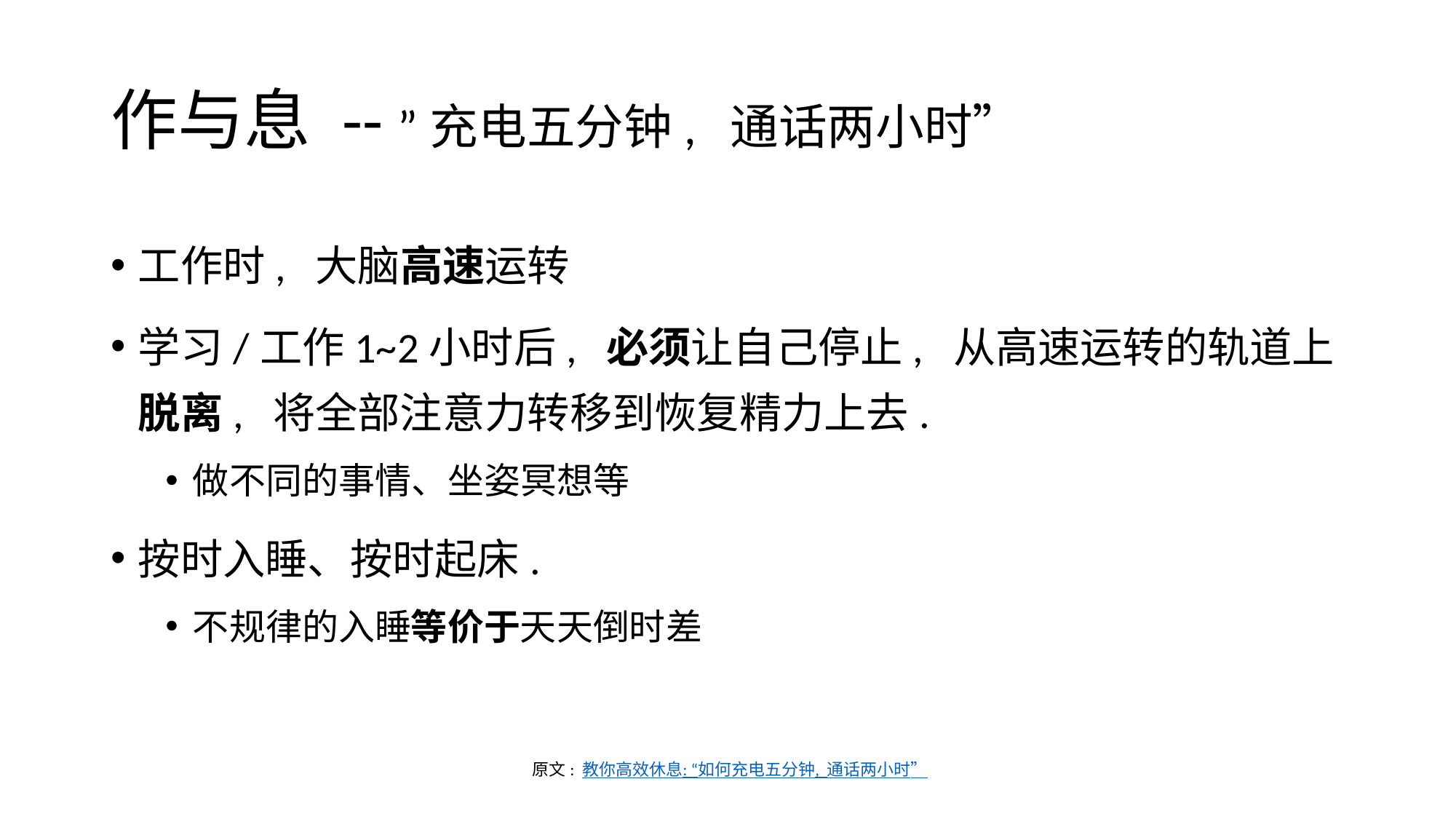

# 作与息 -- ”充电五分钟,  通话两小时”
工作时,  大脑高速运转
学习/工作1~2小时后,  必须让自己停止,  从高速运转的轨道上脱离,  将全部注意力转移到恢复精力上去.
做不同的事情、坐姿冥想等
按时入睡、按时起床.
不规律的入睡等价于天天倒时差

原文: 教你高效休息: “如何充电五分钟,  通话两小时”